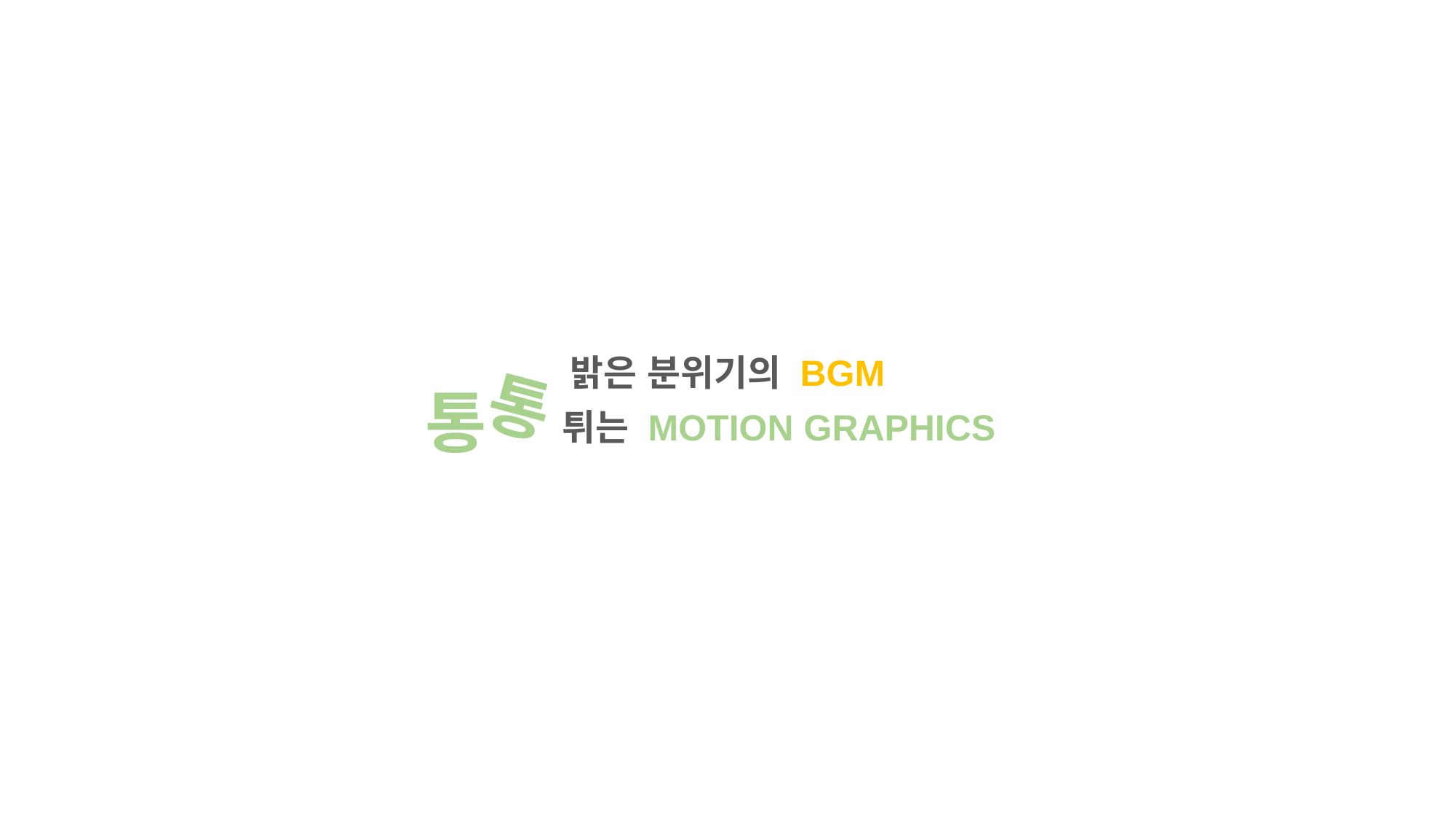

밝은 분위기의 BGM
통
통
튀는 MOTION GRAPHICS